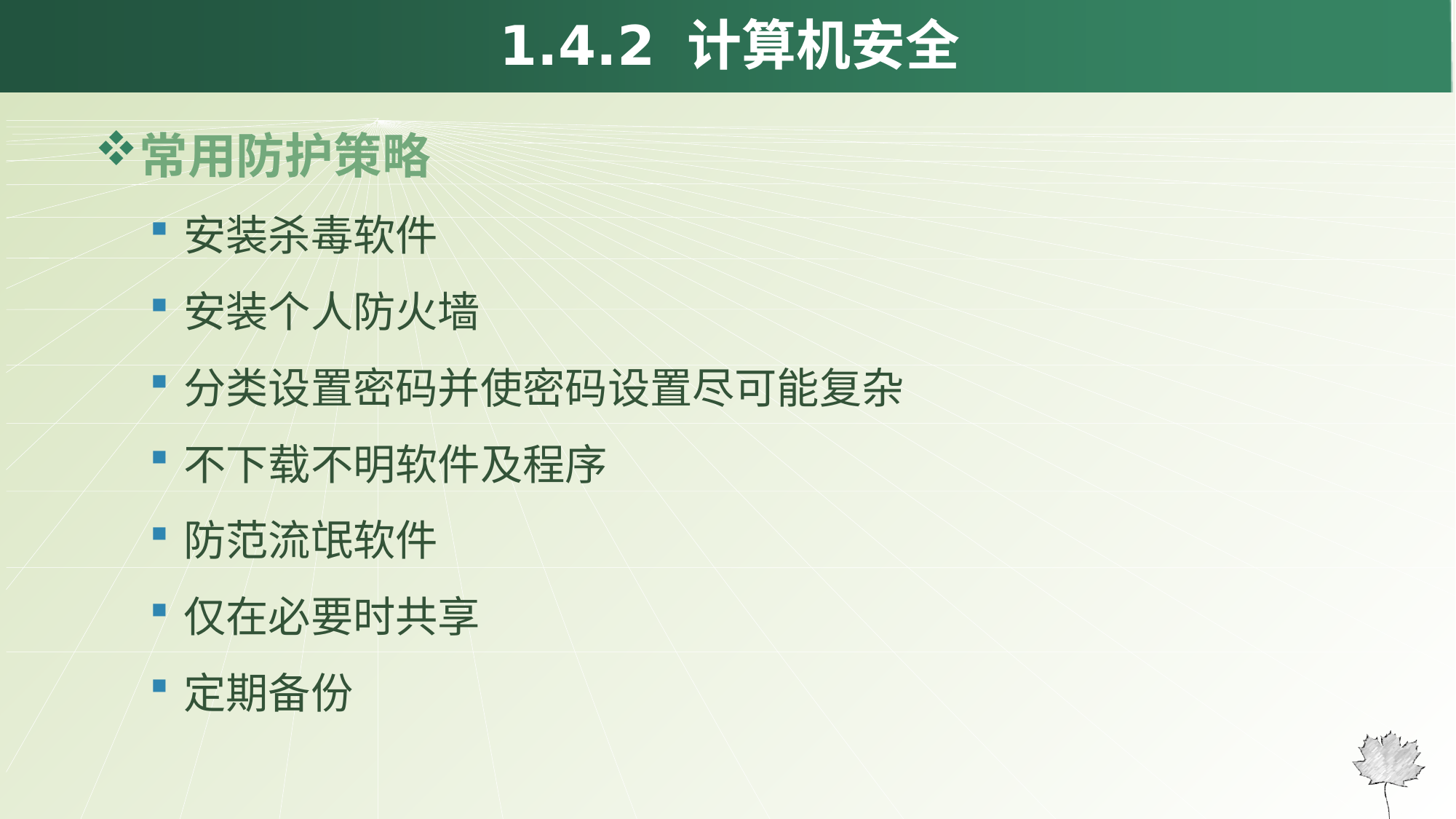

1.4.2 计算机安全
常用防护策略
安装杀毒软件
安装个人防火墙
分类设置密码并使密码设置尽可能复杂
不下载不明软件及程序
防范流氓软件
仅在必要时共享
定期备份